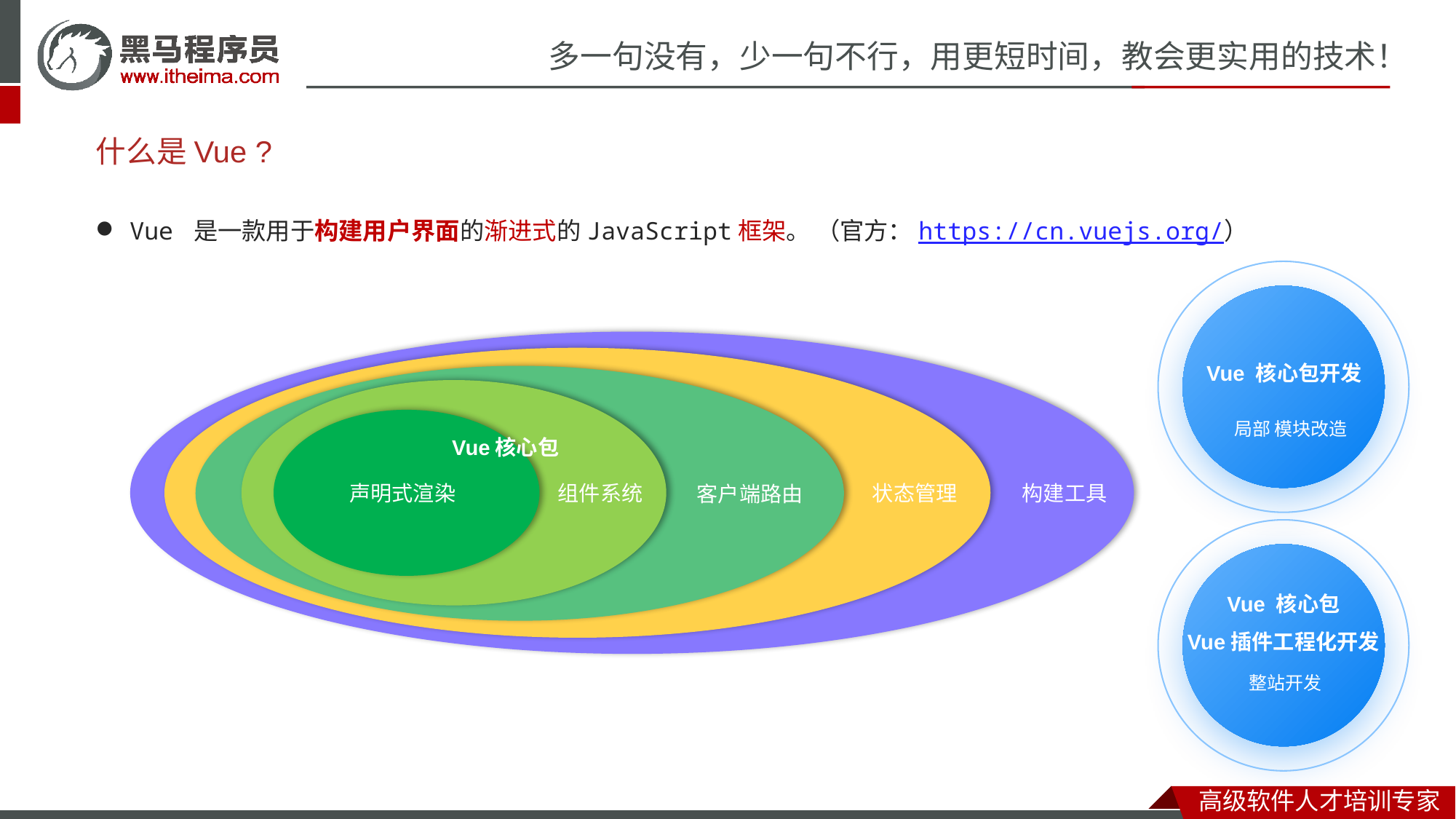

# 什么是Vue ?
Vue 是一款用于构建用户界面的渐进式的JavaScript框架。 （官方：https://cn.vuejs.org/）

Vue 核心包开发
局部 模块改造

构建工具

状态管理

客户端路由

组件系统

声明式渲染
Vue核心包

Vue 核心包
Vue插件工程化开发
整站开发